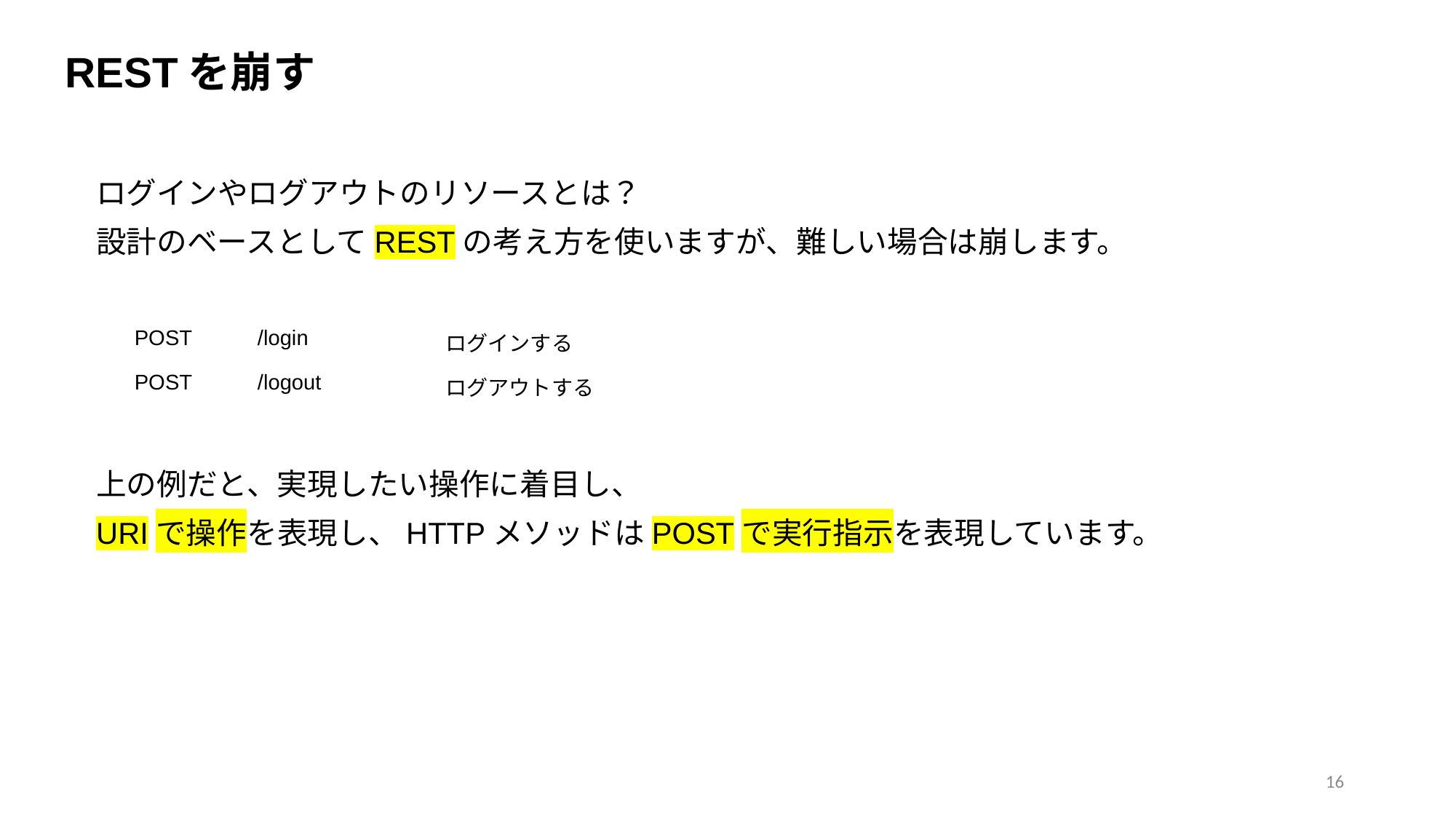

RESTを崩す
ログインやログアウトのリソースとは？
設計のベースとしてRESTの考え方を使いますが、難しい場合は崩します。

上の例だと、実現したい操作に着目し、
URIで操作を表現し、HTTPメソッドはPOSTで実行指示を表現しています。
|  |  |  |
| --- | --- | --- |
| POST | /login | ログインする |
| POST | /logout | ログアウトする |
16